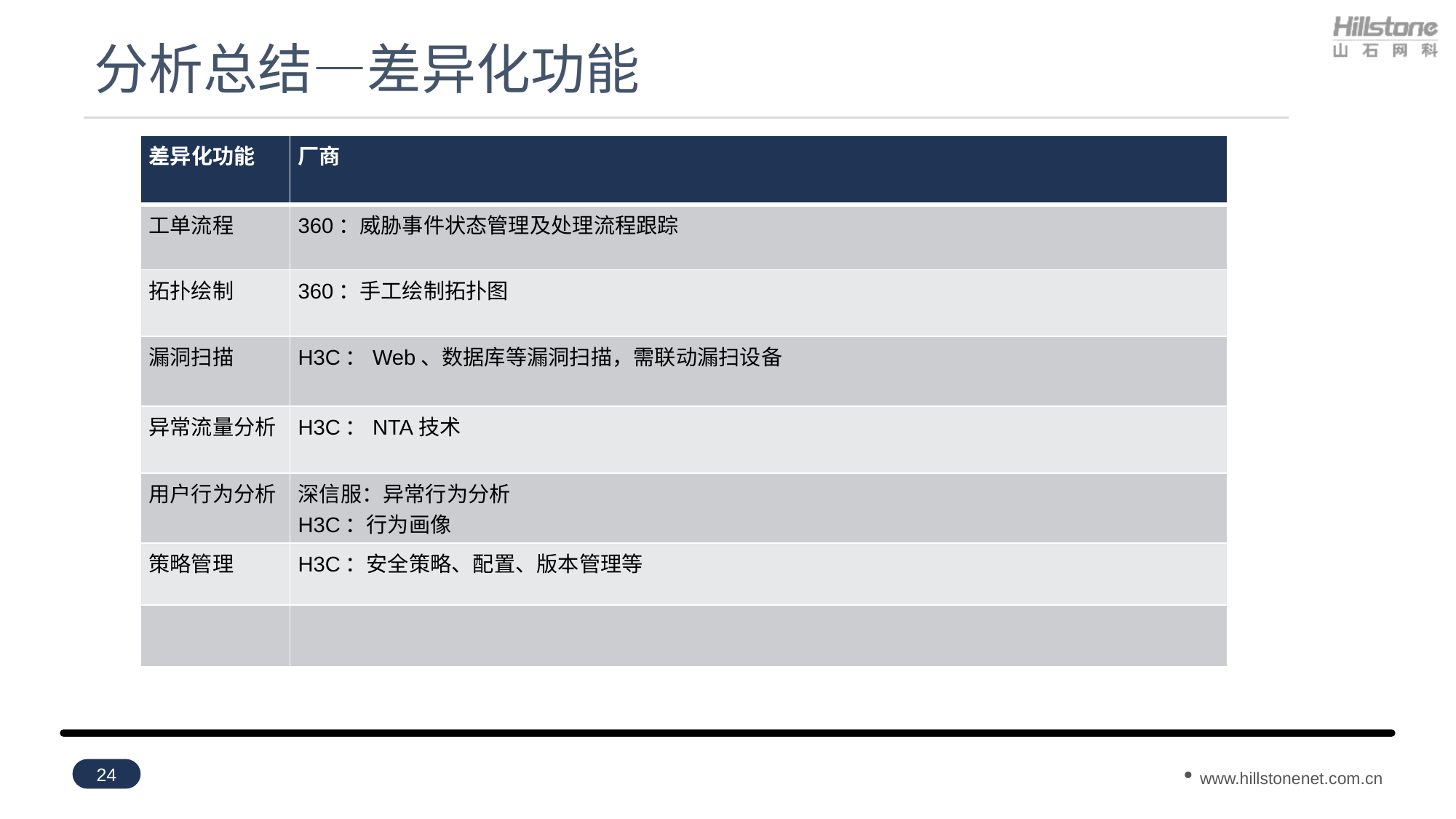

# 分析总结—差异化功能
| 差异化功能 | 厂商 |
| --- | --- |
| 工单流程 | 360：威胁事件状态管理及处理流程跟踪 |
| 拓扑绘制 | 360：手工绘制拓扑图 |
| 漏洞扫描 | H3C：Web、数据库等漏洞扫描，需联动漏扫设备 |
| 异常流量分析 | H3C：NTA技术 |
| 用户行为分析 | 深信服：异常行为分析 H3C：行为画像 |
| 策略管理 | H3C：安全策略、配置、版本管理等 |
|  |  |
24